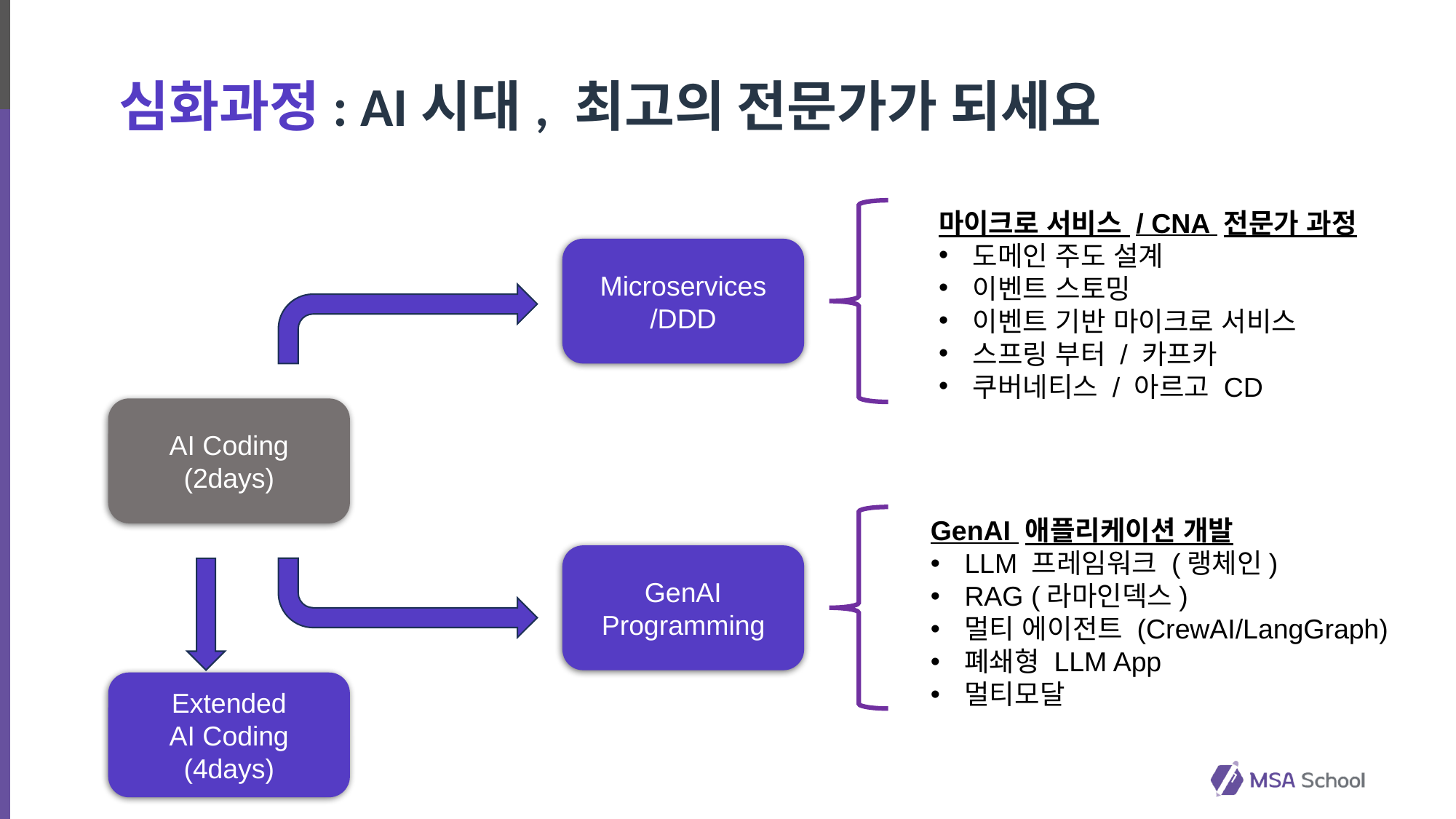

# 심화과정: AI시대, 최고의 전문가가 되세요

마이크로 서비스 / CNA 전문가 과정
도메인 주도 설계
이벤트 스토밍
이벤트 기반 마이크로 서비스
스프링 부터 / 카프카
쿠버네티스 / 아르고 CD
Microservices
/DDD

AI Coding
(2days)

GenAI 애플리케이션 개발
LLM 프레임워크 (랭체인)
RAG (라마인덱스)
멀티 에이전트 (CrewAI/LangGraph)
폐쇄형 LLM App
멀티모달
GenAI
Programming

Extended
AI Coding (4days)